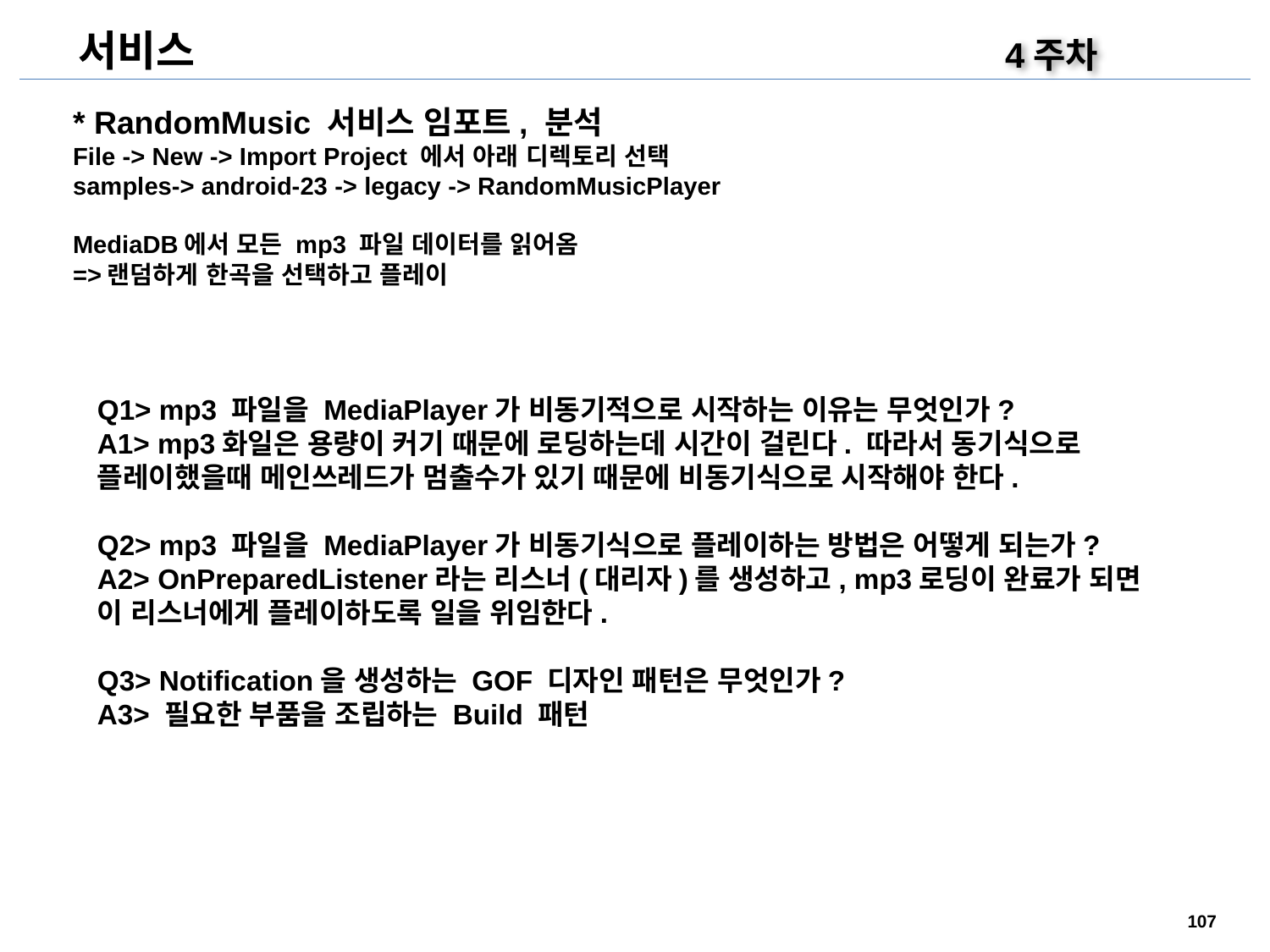

서비스
4주차
* RandomMusic 서비스 임포트, 분석
File -> New -> Import Project 에서 아래 디렉토리 선택
samples-> android-23 -> legacy -> RandomMusicPlayer

MediaDB에서 모든 mp3 파일 데이터를 읽어옴
=>랜덤하게 한곡을 선택하고 플레이
Q1> mp3 파일을 MediaPlayer가 비동기적으로 시작하는 이유는 무엇인가?
A1> mp3화일은 용량이 커기 때문에 로딩하는데 시간이 걸린다. 따라서 동기식으로 플레이했을때 메인쓰레드가 멈출수가 있기 때문에 비동기식으로 시작해야 한다.

Q2> mp3 파일을 MediaPlayer가 비동기식으로 플레이하는 방법은 어떻게 되는가?
A2> OnPreparedListener라는 리스너(대리자)를 생성하고, mp3로딩이 완료가 되면 이 리스너에게 플레이하도록 일을 위임한다.

Q3> Notification을 생성하는 GOF 디자인 패턴은 무엇인가?
A3> 필요한 부품을 조립하는 Build 패턴